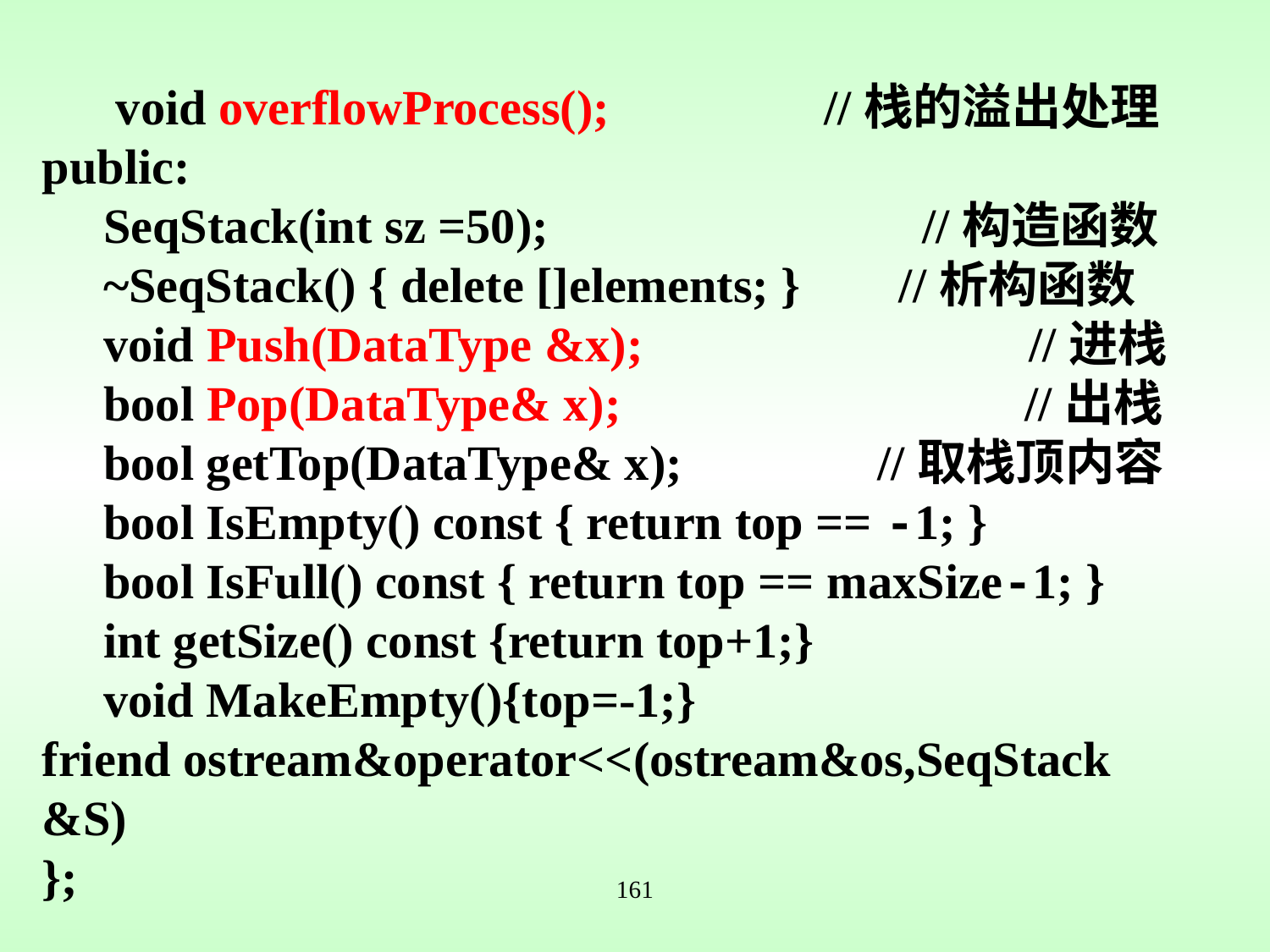

void overflowProcess();	            //栈的溢出处理
public:
     SeqStack(int sz =50);		                    //构造函数
     ~SeqStack() { delete []elements; }        //析构函数
     void Push(DataType &x);	          		        //进栈
     bool Pop(DataType& x);		                  //出栈
     bool getTop(DataType& x); 	      //取栈顶内容
     bool IsEmpty() const { return top == -1; }
     bool IsFull() const { return top == maxSize-1; }
     int getSize() const {return top+1;}
     void MakeEmpty(){top=-1;}
friend ostream&operator<<(ostream&os,SeqStack &S)
};
161